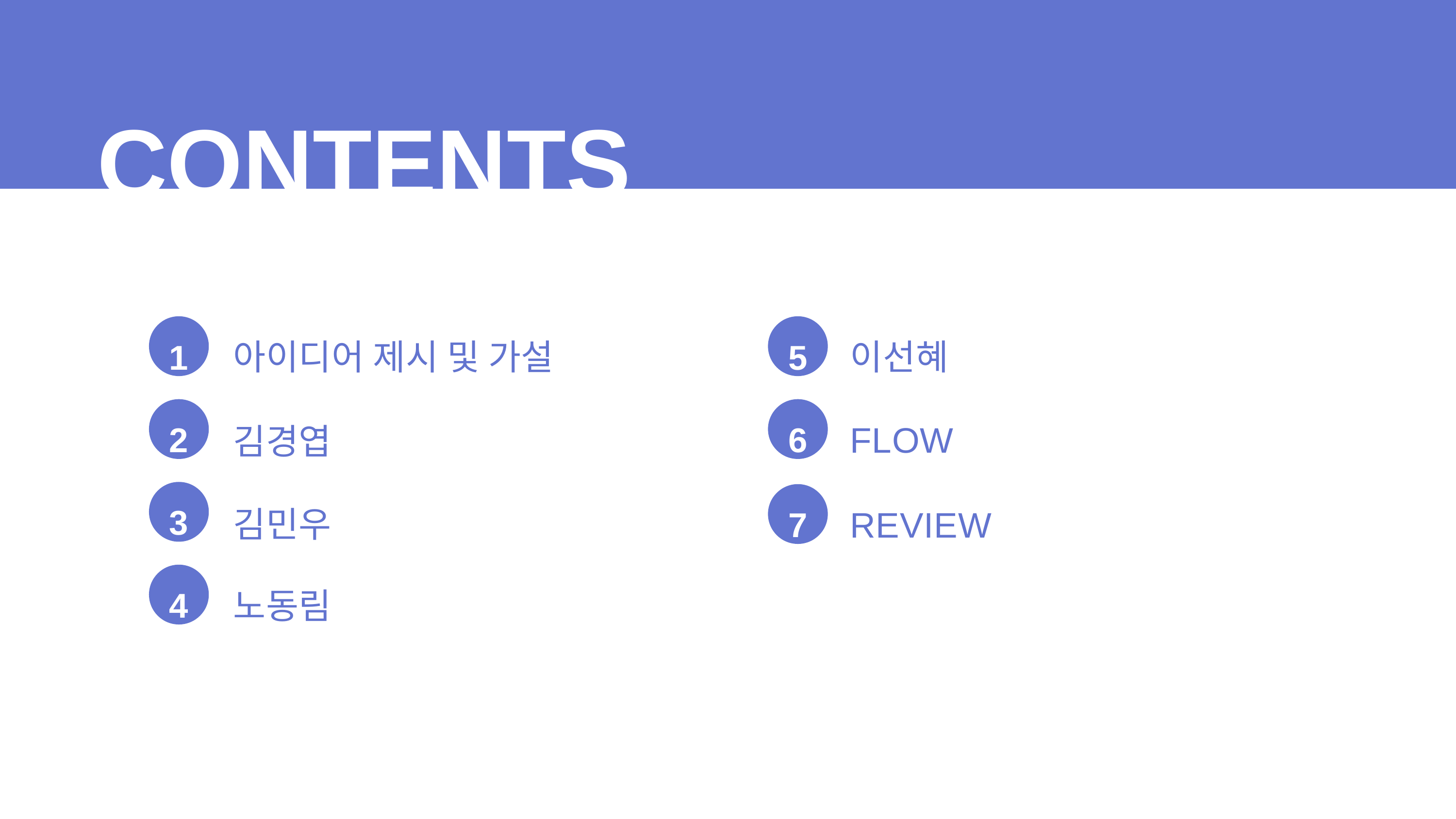

CONTENTS
아이디어 제시 및 가설
이선혜
1
5

FLOW
2
김경엽
6

3
김민우
REVIEW
7

노동림
4